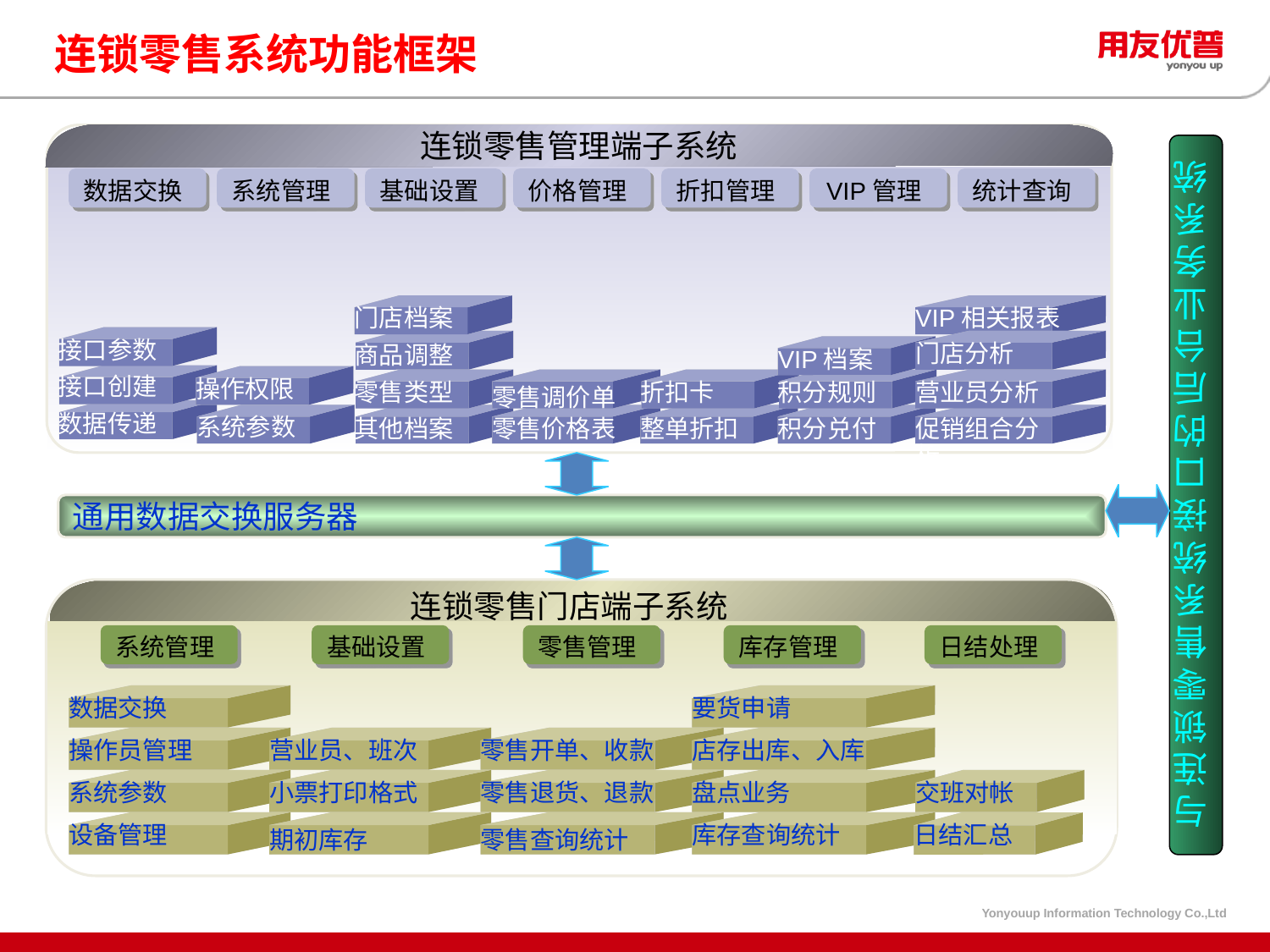

# 连锁零售系统功能框架

连锁零售管理端子系统

数据交换

系统管理

基础设置

价格管理

折扣管理

VIP管理

统计查询

门店档案

VIP相关报表

接口参数
门店分析
商品调整
VIP档案

操作权限

接口创建
零售类型
折扣卡
积分规则
营业员分析
零售调价单

系统参数

数据传递
其他档案
零售价格表
整单折扣
积分兑付
促销组合分析

与连锁零售系统接口的后台业务系统

通用数据交换服务器

           连锁零售门店端子系统

系统管理

基础设置

零售管理

库存管理

日结处理

数据交换
要货申请

操作员管理
营业员、班次
零售开单、收款
店存出库、入库

系统参数
小票打印格式
零售退货、退款
盘点业务
交班对帐

设备管理
库存查询统计
日结汇总
期初库存
零售查询统计